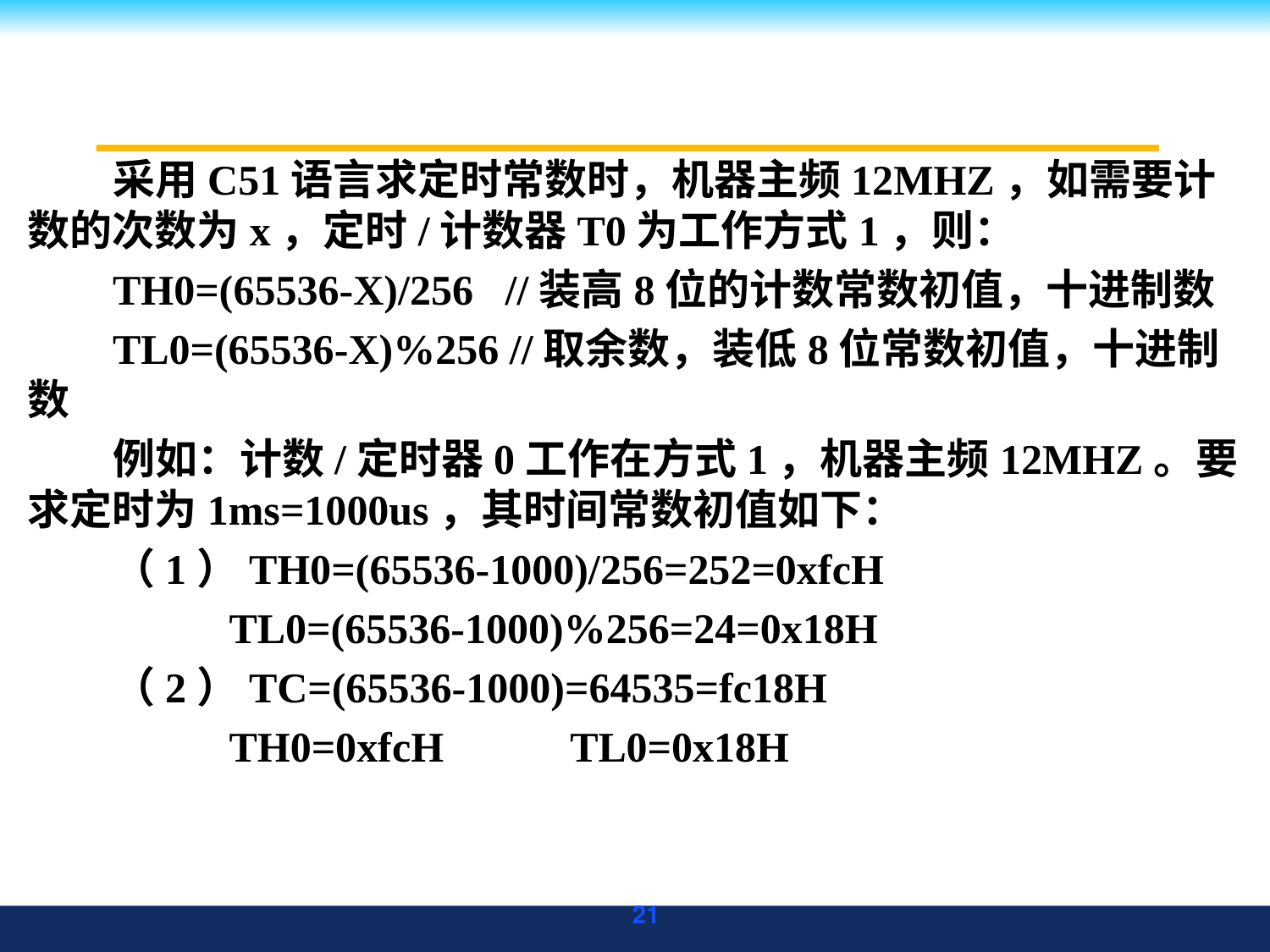

采用C51语言求定时常数时，机器主频12MHZ，如需要计数的次数为x，定时/计数器T0为工作方式1，则：
TH0=(65536-X)/256   //装高8位的计数常数初值，十进制数
TL0=(65536-X)%256 //取余数，装低8位常数初值，十进制数
例如：计数/定时器0工作在方式1，机器主频12MHZ。要求定时为1ms=1000us，其时间常数初值如下：
（1）TH0=(65536-1000)/256=252=0xfcH
           TL0=(65536-1000)%256=24=0x18H
（2）TC=(65536-1000)=64535=fc18H
           TH0=0xfcH            TL0=0x18H

21